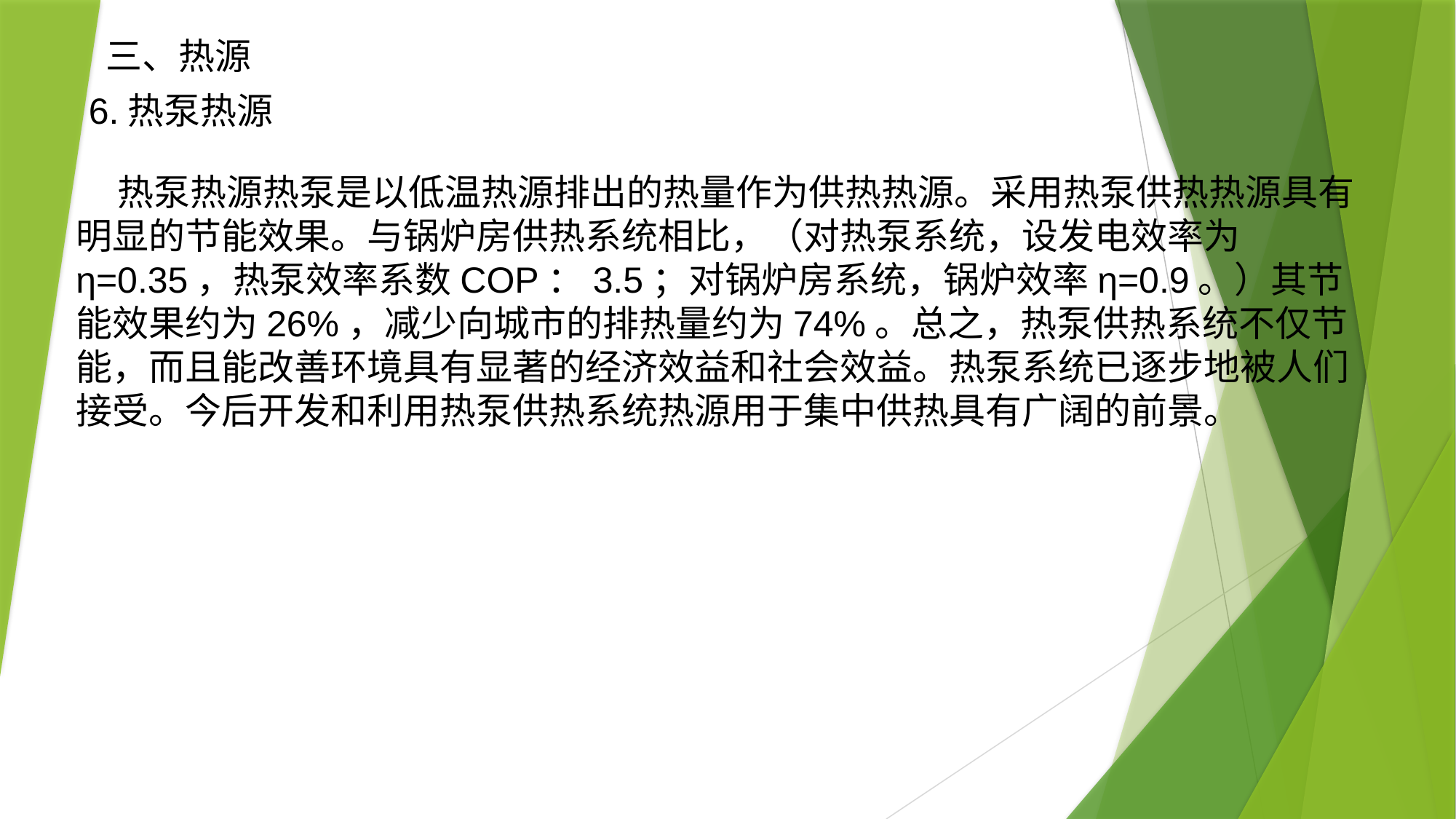

# 三、热源
6.热泵热源
    热泵热源热泵是以低温热源排出的热量作为供热热源。采用热泵供热热源具有明显的节能效果。与锅炉房供热系统相比，（对热泵系统，设发电效率为η=0.35，热泵效率系数COP：3.5；对锅炉房系统，锅炉效率η=0.9。）其节能效果约为26%，减少向城市的排热量约为74%。总之，热泵供热系统不仅节能，而且能改善环境具有显著的经济效益和社会效益。热泵系统已逐步地被人们接受。今后开发和利用热泵供热系统热源用于集中供热具有广阔的前景。